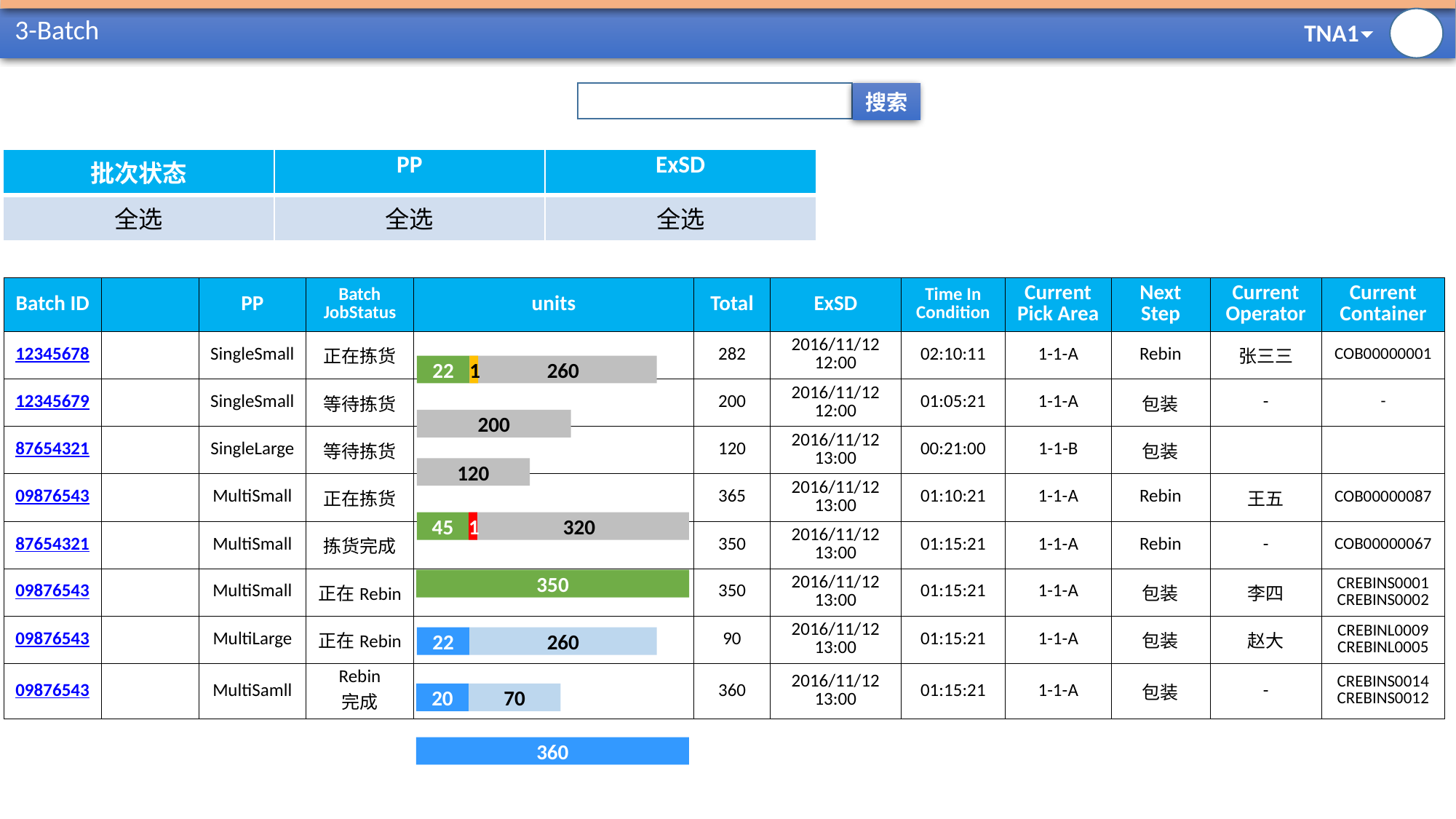

# 3-Batch

搜索
| 批次状态 | PP | ExSD |
| --- | --- | --- |
| 全选 | 全选 | 全选 |
| Batch ID |  | PP | Batch JobStatus | units | Total | ExSD | Time In Condition | Current Pick Area | Next Step | Current Operator | Current Container |
| --- | --- | --- | --- | --- | --- | --- | --- | --- | --- | --- | --- |
| 12345678 |  | SingleSmall | 正在拣货 |  | 282 | 2016/11/12 12:00 | 02:10:11 | 1-1-A | Rebin | 张三三 | COB00000001 |
| 12345679 |  | SingleSmall | 等待拣货 |  | 200 | 2016/11/12 12:00 | 01:05:21 | 1-1-A | 包装 | - | - |
| 87654321 |  | SingleLarge | 等待拣货 |  | 120 | 2016/11/12 13:00 | 00:21:00 | 1-1-B | 包装 |  |  |
| 09876543 |  | MultiSmall | 正在拣货 |  | 365 | 2016/11/12 13:00 | 01:10:21 | 1-1-A | Rebin | 王五 | COB00000087 |
| 87654321 |  | MultiSmall | 拣货完成 |  | 350 | 2016/11/12 13:00 | 01:15:21 | 1-1-A | Rebin | - | COB00000067 |
| 09876543 |  | MultiSmall | 正在Rebin |  | 350 | 2016/11/12 13:00 | 01:15:21 | 1-1-A | 包装 | 李四 | CREBINS0001 CREBINS0002 |
| 09876543 |  | MultiLarge | 正在Rebin |  | 90 | 2016/11/12 13:00 | 01:15:21 | 1-1-A | 包装 | 赵大 | CREBINL0009 CREBINL0005 |
| 09876543 |  | MultiSamll | Rebin 完成 |  | 360 | 2016/11/12 13:00 | 01:15:21 | 1-1-A | 包装 | - | CREBINS0014 CREBINS0012 |
1
22
260
200
120
45
1
320
350
22
260
20
70
360